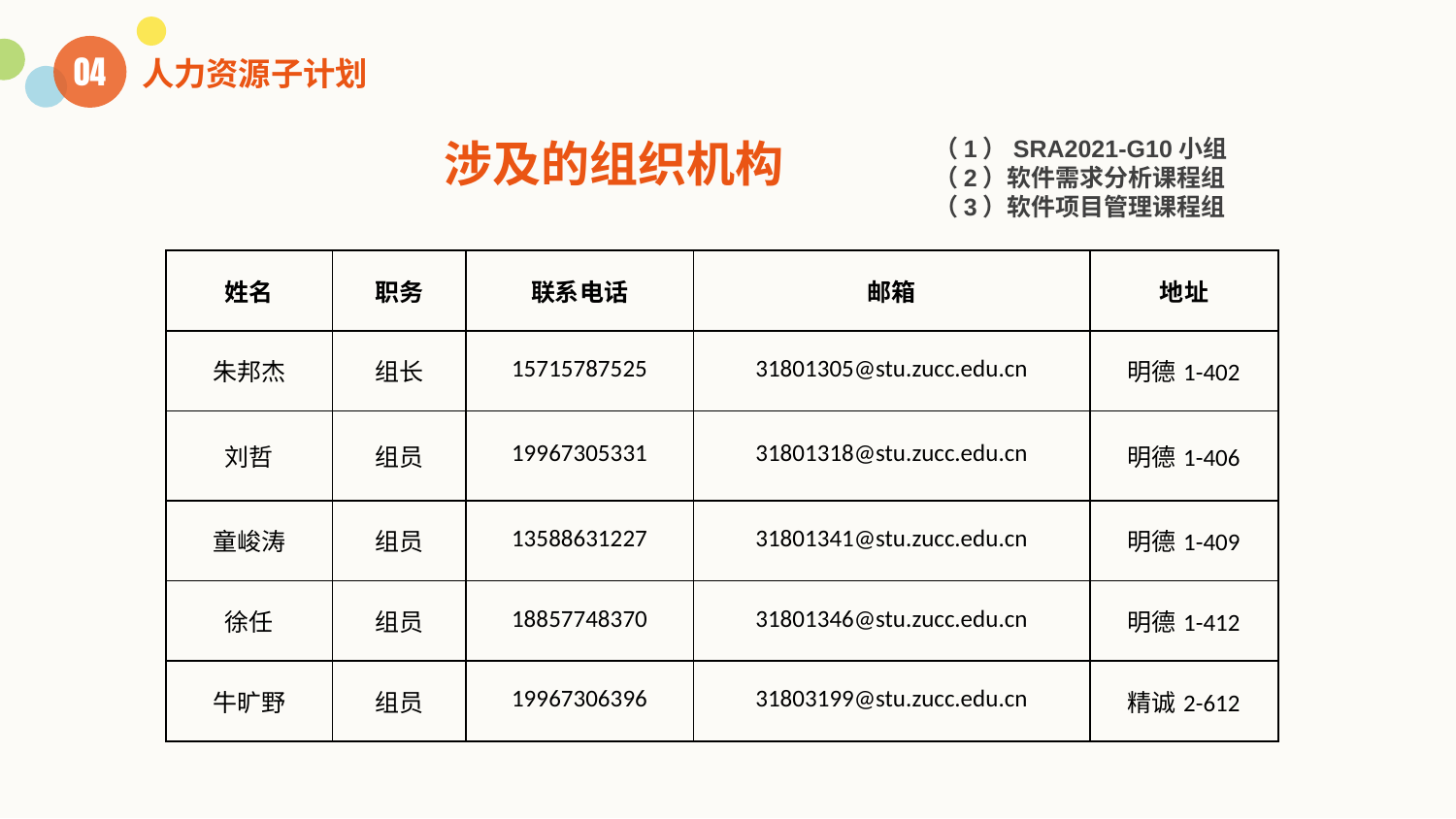

04
人力资源子计划

涉及的组织机构
（1）SRA2021-G10小组
（2）软件需求分析课程组
（3）软件项目管理课程组
| 姓名 | 职务 | 联系电话 | 邮箱 | 地址 |
| --- | --- | --- | --- | --- |
| 朱邦杰 | 组长 | 15715787525 | 31801305@stu.zucc.edu.cn | 明德1-402 |
| 刘哲 | 组员 | 19967305331 | 31801318@stu.zucc.edu.cn | 明德1-406 |
| 童峻涛 | 组员 | 13588631227 | 31801341@stu.zucc.edu.cn | 明德1-409 |
| 徐任 | 组员 | 18857748370 | 31801346@stu.zucc.edu.cn | 明德1-412 |
| 牛旷野 | 组员 | 19967306396 | 31803199@stu.zucc.edu.cn | 精诚2-612 |